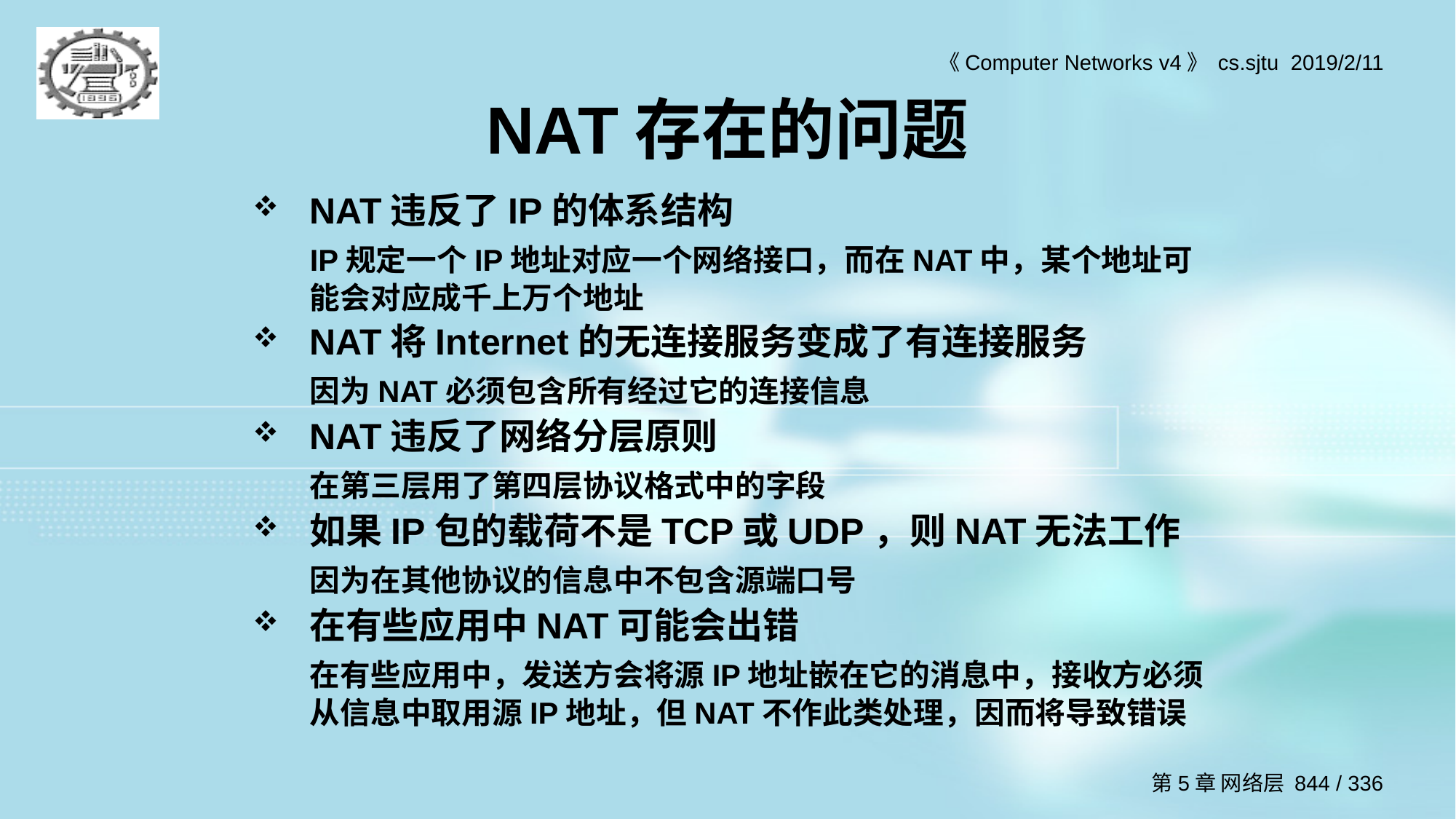

# NAT存在的问题
NAT违反了IP的体系结构
	IP规定一个IP地址对应一个网络接口，而在NAT中，某个地址可能会对应成千上万个地址
NAT将Internet的无连接服务变成了有连接服务
	因为NAT必须包含所有经过它的连接信息
NAT违反了网络分层原则
	在第三层用了第四层协议格式中的字段
如果IP包的载荷不是TCP或UDP，则NAT无法工作
	因为在其他协议的信息中不包含源端口号
在有些应用中NAT可能会出错
	在有些应用中，发送方会将源IP地址嵌在它的消息中，接收方必须从信息中取用源IP地址，但NAT不作此类处理，因而将导致错误